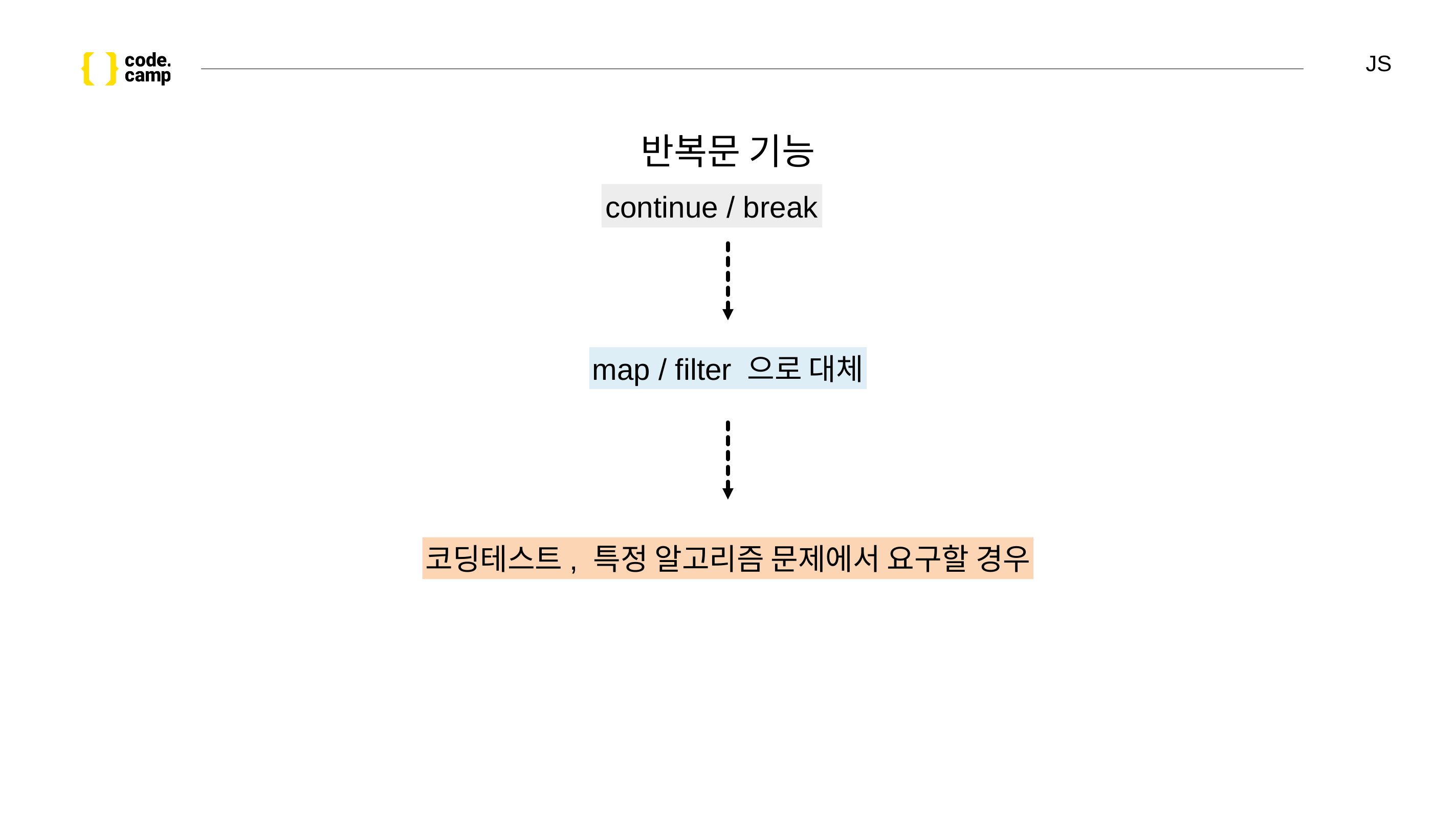

# JS

반복문 기능
continue / break

map / filter 으로 대체

코딩테스트, 특정 알고리즘 문제에서 요구할 경우